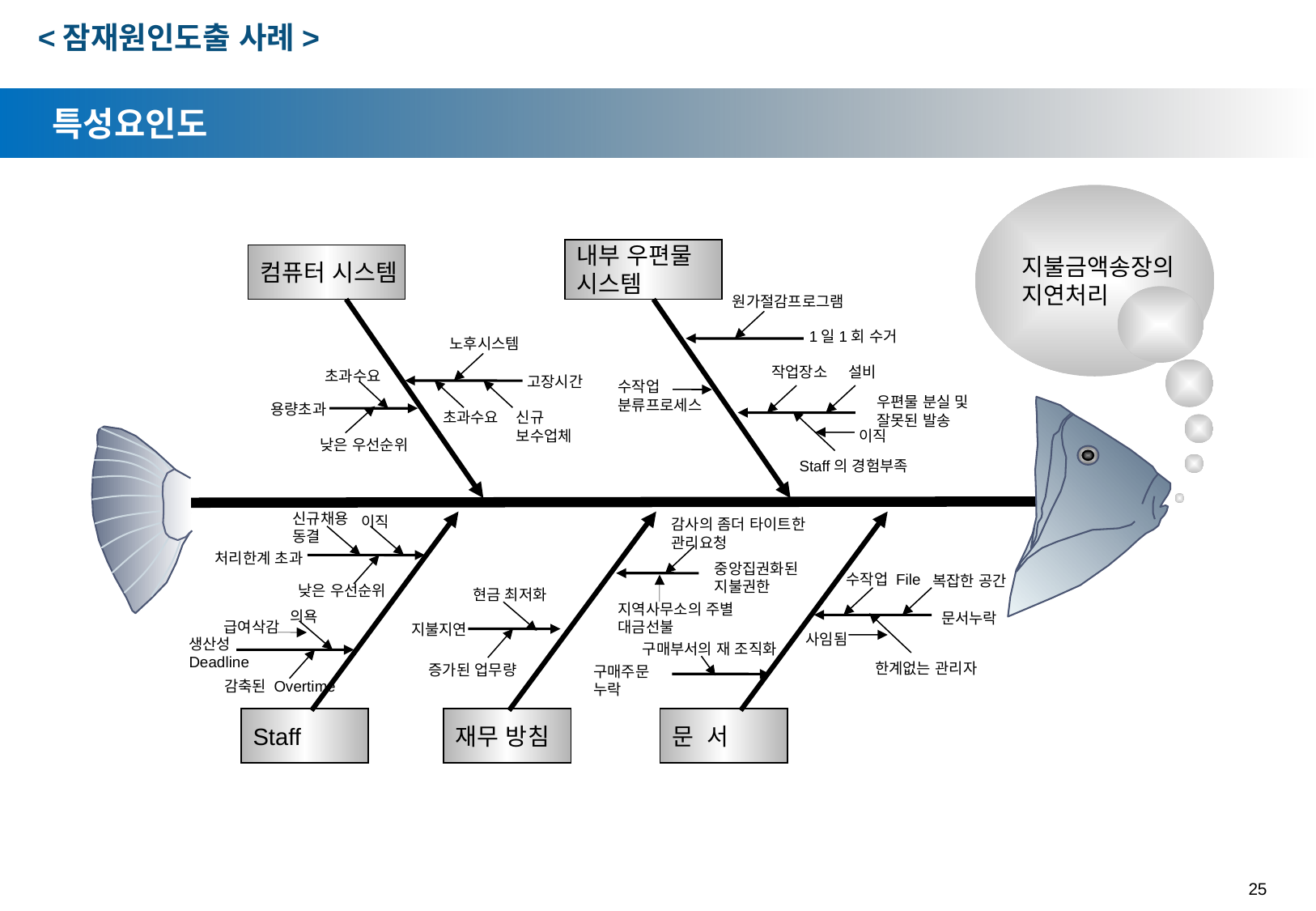

<잠재원인도출 사례>

특성요인도
지불금액송장의
지연처리
내부 우편물
시스템
컴퓨터 시스템
원가절감프로그램

1일1회 수거
노후시스템

작업장소
설비

초과수요
고장시간
수작업
분류프로세스

우편물 분실 및
잘못된 발송

용량초과

초과수요
신규
보수업체

이직

낮은 우선순위

Staff의 경험부족

신규채용
동결
이직
감사의 좀더 타이트한
관리요청

처리한계 초과

중앙집권화된
지불권한

수작업 File
복잡한 공간

낮은 우선순위
현금 최저화

지역사무소의 주별
대금선불
의욕

문서누락
급여삭감

지불지연

사임됨
생산성
Deadline

구매부서의 재 조직화

한계없는 관리자
증가된 업무량

구매주문
누락
감축된 Overtime

Staff
재무 방침
문  서
25